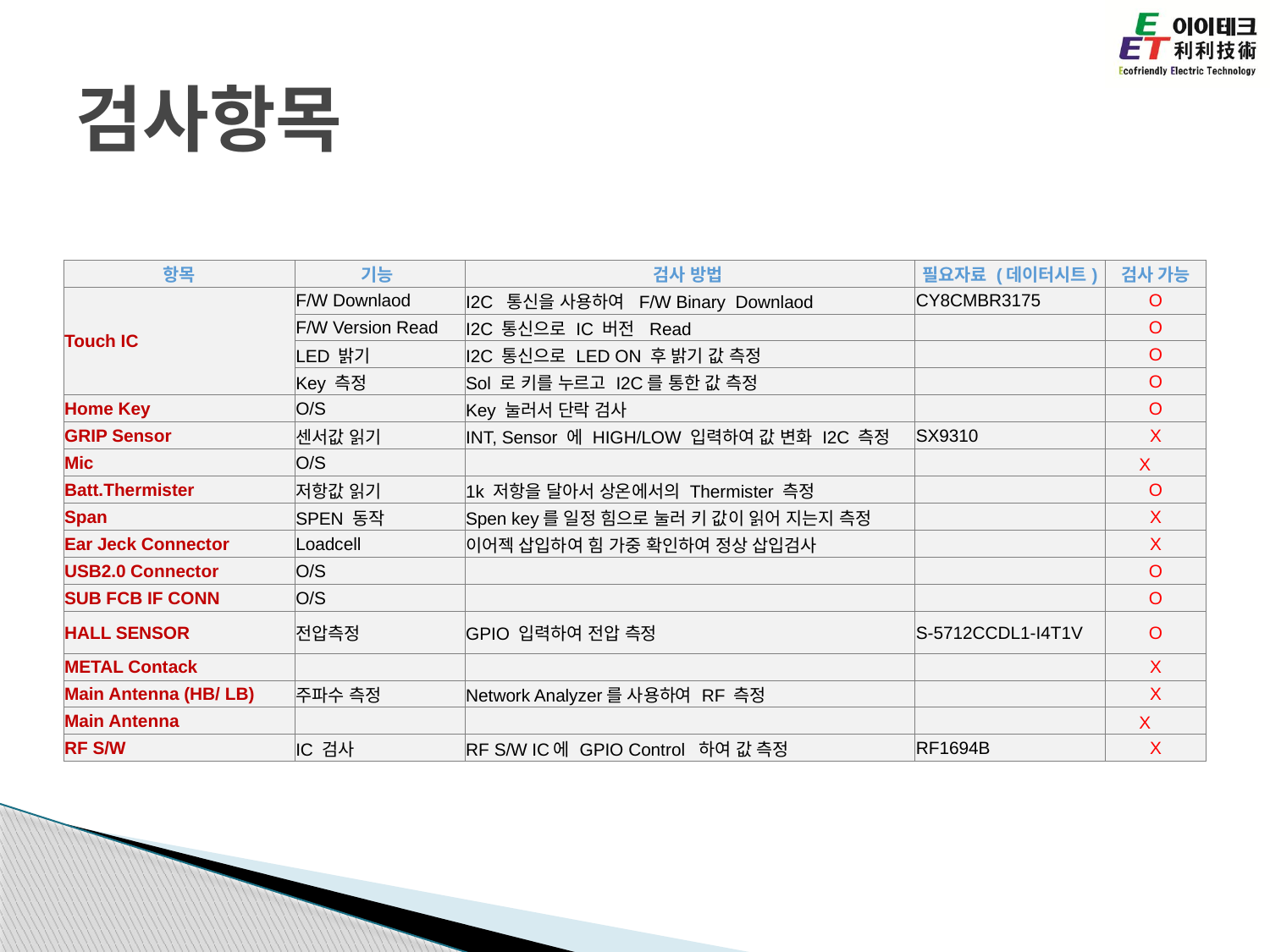

# 검사항목
| 항목 | 기능 | 검사 방법 | 필요자료 (데이터시트) | 검사 가능 |
| --- | --- | --- | --- | --- |
| Touch IC | F/W Downlaod | I2C 통신을 사용하여 F/W Binary Downlaod | CY8CMBR3175 | O |
|  | F/W Version Read | I2C 통신으로 IC 버전 Read |  | O |
|  | LED 밝기 | I2C 통신으로 LED ON 후 밝기 값 측정 |  | O |
|  | Key 측정 | Sol 로 키를 누르고 I2C를 통한 값 측정 |  | O |
| Home Key | O/S | Key 눌러서 단락 검사 |  | O |
| GRIP Sensor | 센서값 읽기 | INT, Sensor 에 HIGH/LOW 입력하여 값 변화 I2C 측정 | SX9310 | X |
| Mic | O/S |  |  | X |
| Batt.Thermister | 저항값 읽기 | 1k 저항을 달아서 상온에서의 Thermister 측정 |  | O |
| Span | SPEN 동작 | Spen key를 일정 힘으로 눌러 키 값이 읽어 지는지 측정 |  | X |
| Ear Jeck Connector | Loadcell | 이어젝 삽입하여 힘 가중 확인하여 정상 삽입검사 |  | X |
| USB2.0 Connector | O/S |  |  | O |
| SUB FCB IF CONN | O/S |  |  | O |
| HALL SENSOR | 전압측정 | GPIO 입력하여 전압 측정 | S-5712CCDL1-I4T1V | O |
| METAL Contack |  |  |  | X |
| Main Antenna (HB/ LB) | 주파수 측정 | Network Analyzer를 사용하여 RF 측정 |  | X |
| Main Antenna |  |  |  | X |
| RF S/W | IC 검사 | RF S/W IC에 GPIO Control 하여 값 측정 | RF1694B | X |